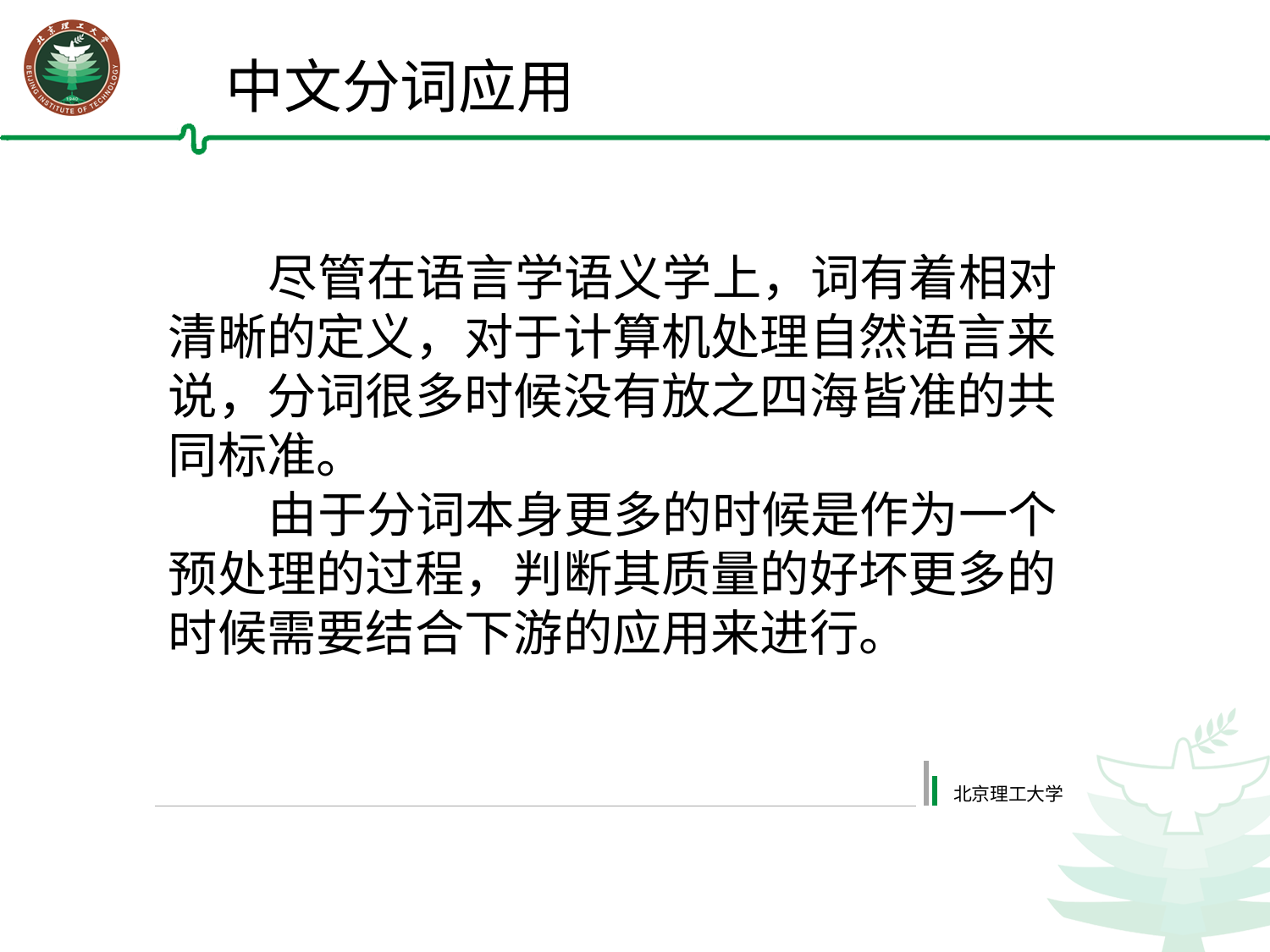

中文分词应用
        尽管在语言学语义学上，词有着相对清晰的定义，对于计算机处理自然语言来说，分词很多时候没有放之四海皆准的共同标准。
        由于分词本身更多的时候是作为一个预处理的过程，判断其质量的好坏更多的时候需要结合下游的应用来进行。

北京理工大学